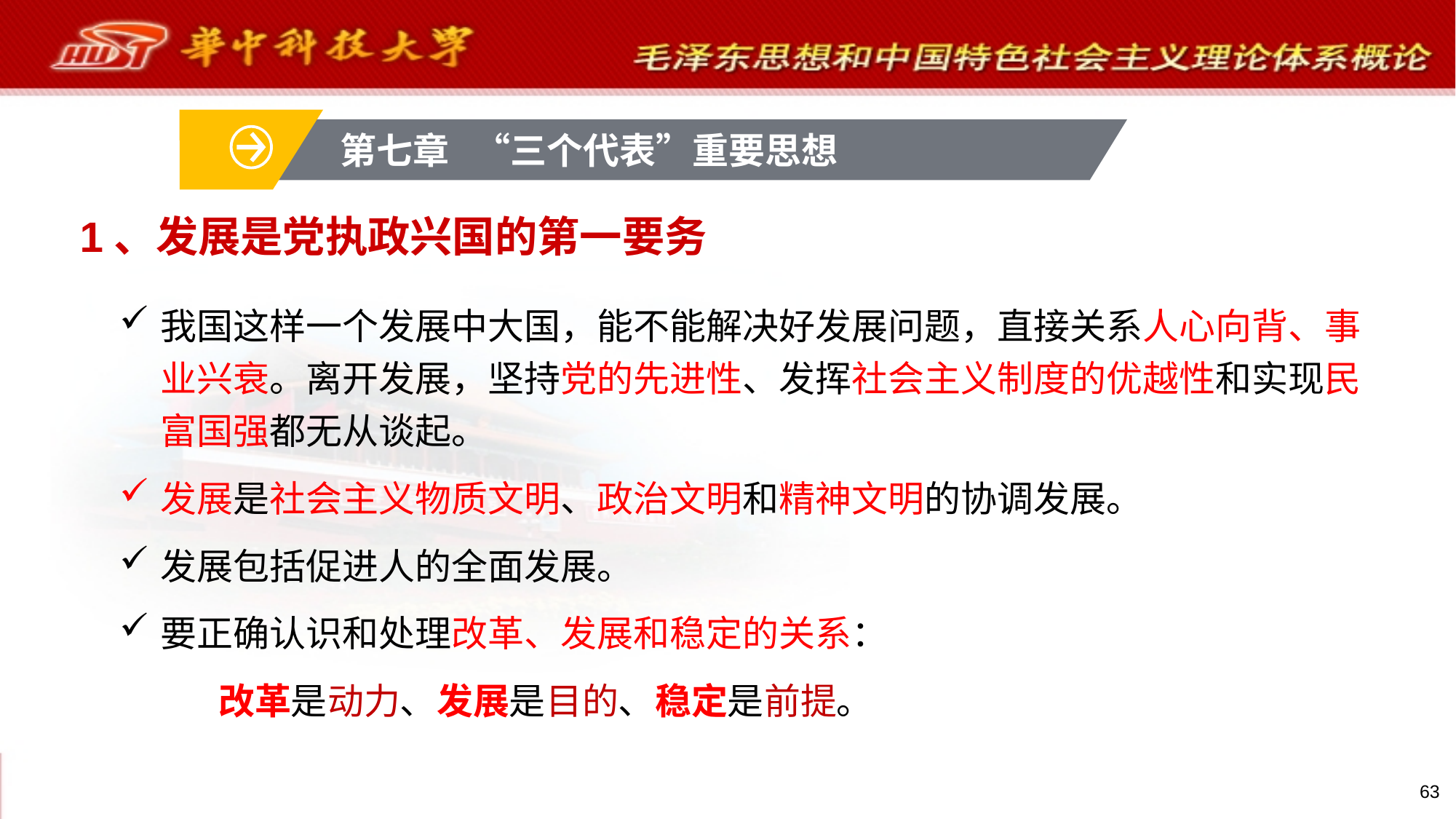

第七章   “三个代表”重要思想

# 1、发展是党执政兴国的第一要务
我国这样一个发展中大国，能不能解决好发展问题，直接关系人心向背、事业兴衰。离开发展，坚持党的先进性、发挥社会主义制度的优越性和实现民富国强都无从谈起。
发展是社会主义物质文明、政治文明和精神文明的协调发展。
发展包括促进人的全面发展。
要正确认识和处理改革、发展和稳定的关系：
           改革是动力、发展是目的、稳定是前提。
63